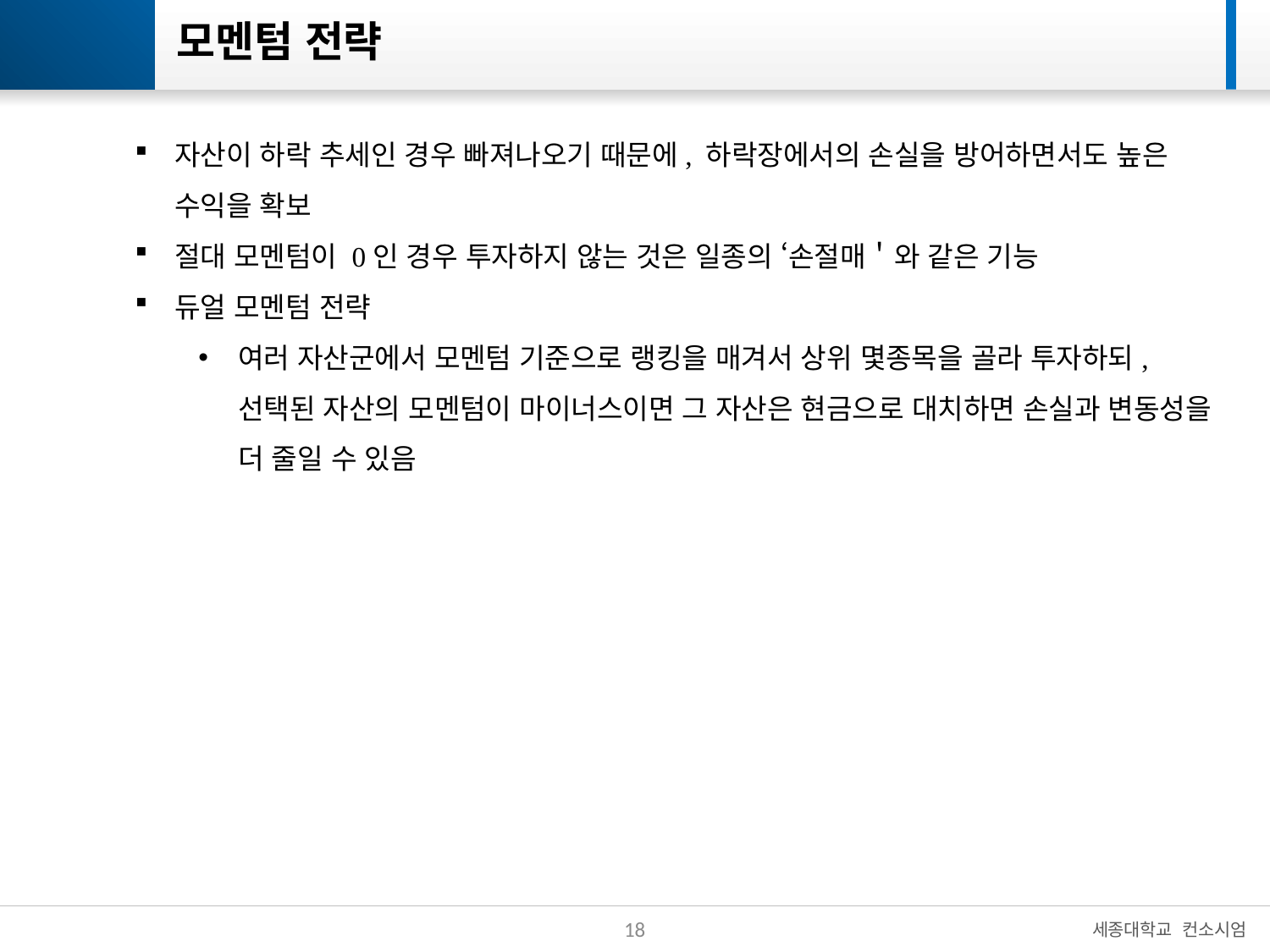

# 모멘텀 전략
자산이 하락 추세인 경우 빠져나오기 때문에, 하락장에서의 손실을 방어하면서도 높은 수익을 확보
절대 모멘텀이 0인 경우 투자하지 않는 것은 일종의 ‘손절매＇와 같은 기능
듀얼 모멘텀 전략
여러 자산군에서 모멘텀 기준으로 랭킹을 매겨서 상위 몇종목을 골라 투자하되, 선택된 자산의 모멘텀이 마이너스이면 그 자산은 현금으로 대치하면 손실과 변동성을 더 줄일 수 있음